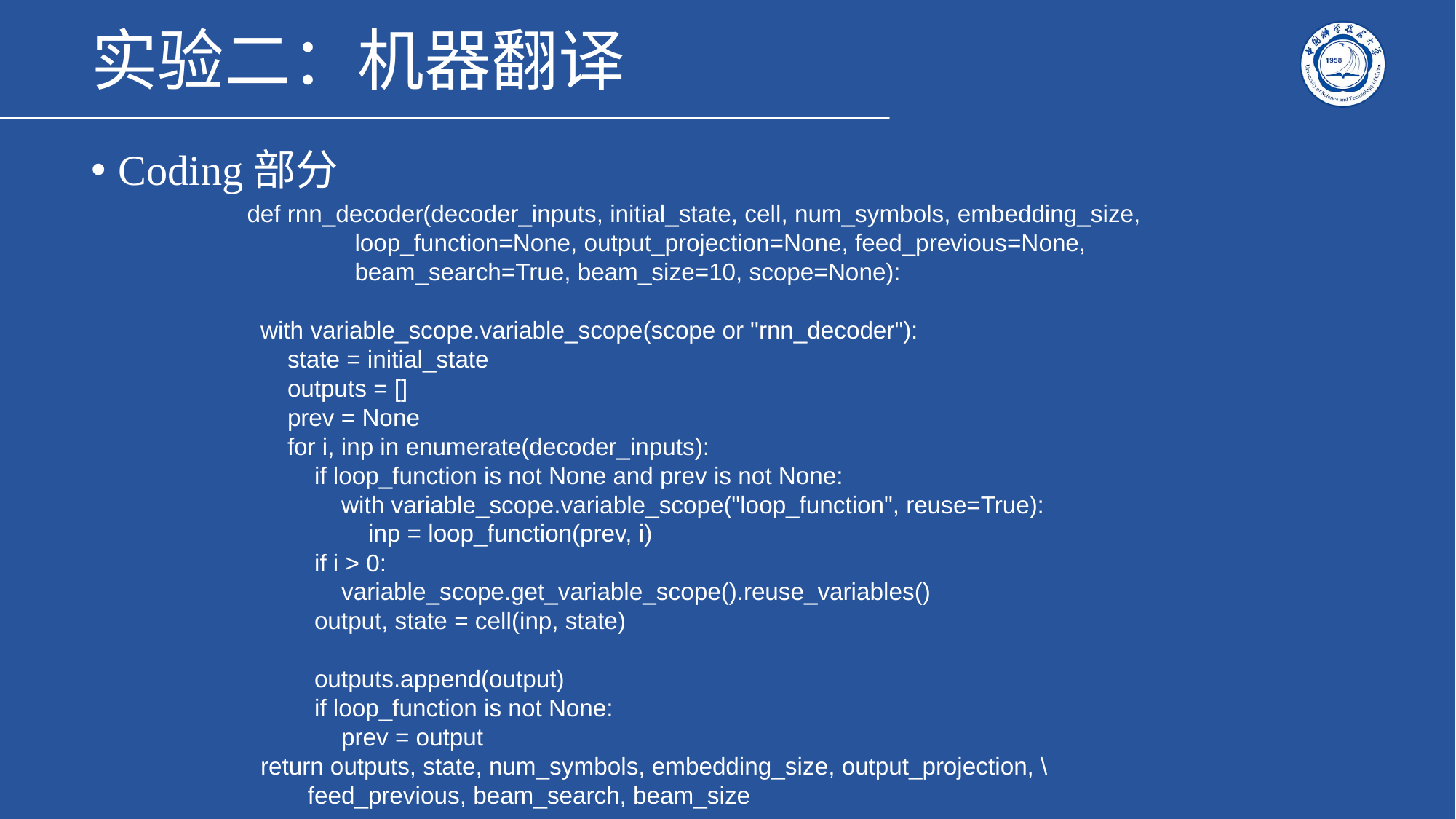

# 实验二：机器翻译
94
Coding部分
def rnn_decoder(decoder_inputs, initial_state, cell, num_symbols, embedding_size,
                loop_function=None, output_projection=None, feed_previous=None,
                beam_search=True, beam_size=10, scope=None):

  with variable_scope.variable_scope(scope or "rnn_decoder"):
      state = initial_state
      outputs = []
      prev = None
      for i, inp in enumerate(decoder_inputs):
          if loop_function is not None and prev is not None:
              with variable_scope.variable_scope("loop_function", reuse=True):
                  inp = loop_function(prev, i)
          if i > 0:
              variable_scope.get_variable_scope().reuse_variables()
          output, state = cell(inp, state)

          outputs.append(output)
          if loop_function is not None:
              prev = output
  return outputs, state, num_symbols, embedding_size, output_projection, \
         feed_previous, beam_search, beam_size